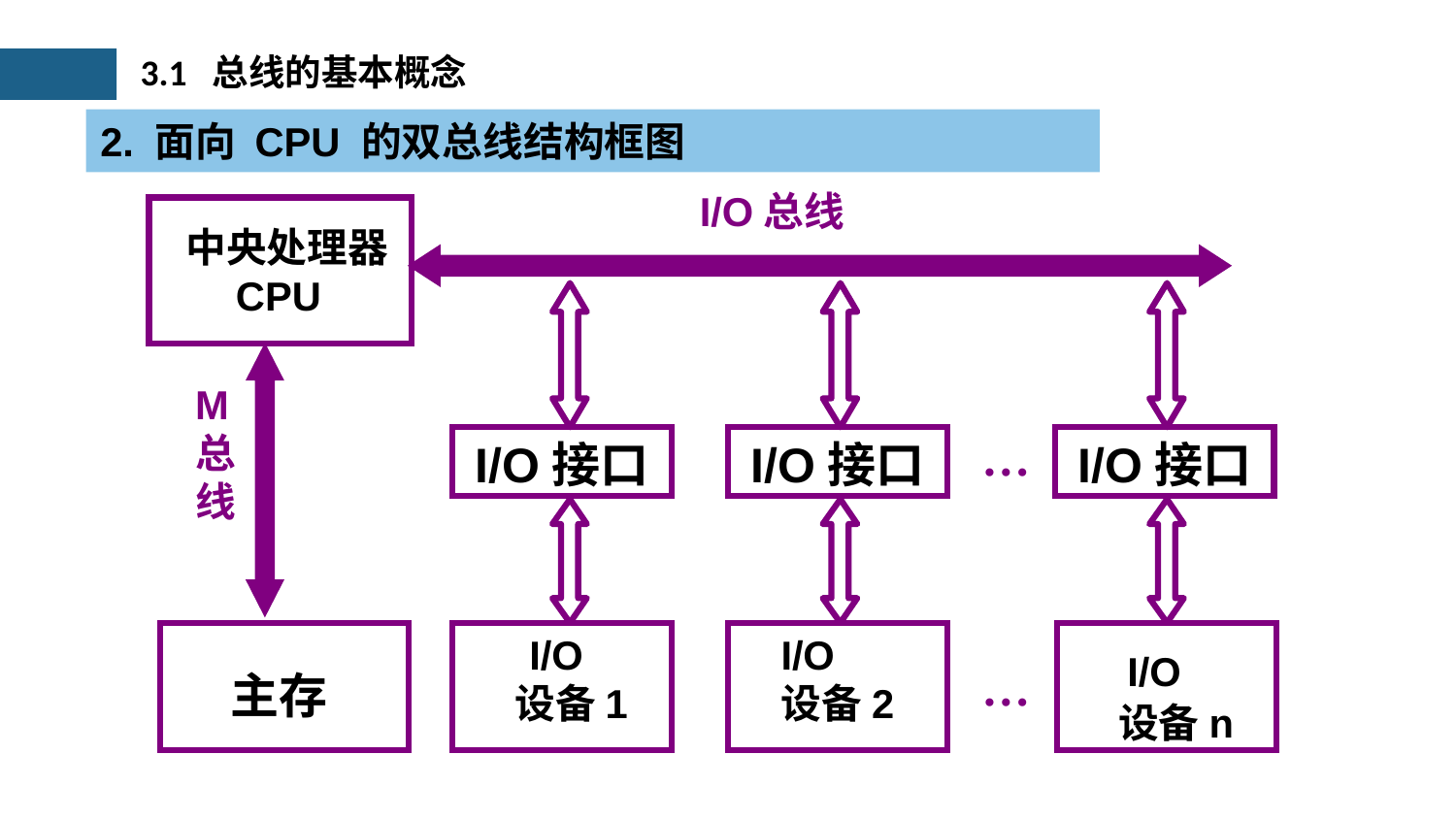

3.1  总线的基本概念
2. 面向 CPU 的双总线结构框图
I/O总线

  中央处理器
       CPU

I/O接口
I/O接口
…
I/O接口

主存

   I/O
 设备1
I/O
设备2
…
  I/O
 设备n

M
总
线